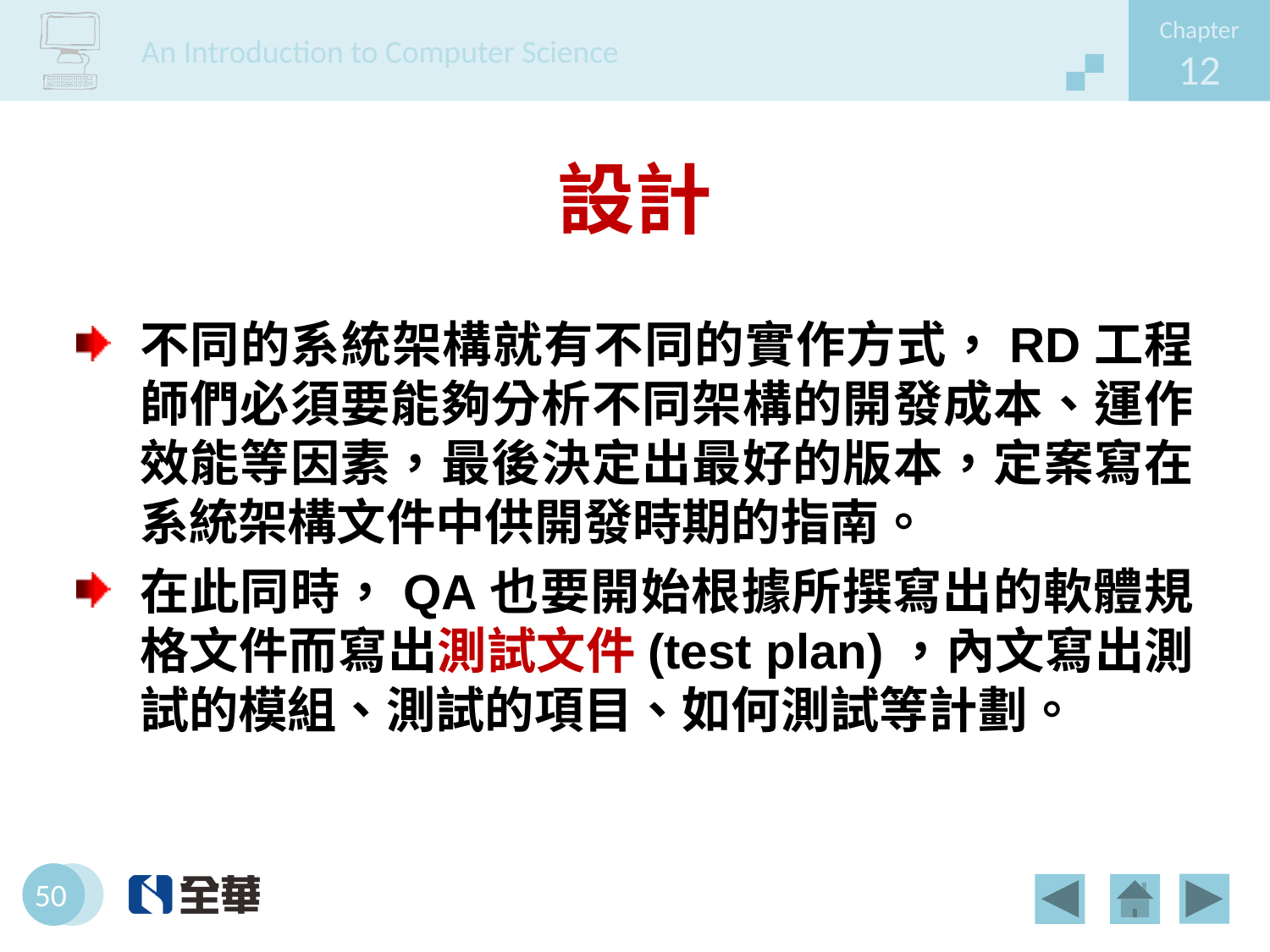

# 設計
不同的系統架構就有不同的實作方式，RD工程師們必須要能夠分析不同架構的開發成本、運作效能等因素，最後決定出最好的版本，定案寫在系統架構文件中供開發時期的指南。
在此同時，QA也要開始根據所撰寫出的軟體規格文件而寫出測試文件(test plan)，內文寫出測試的模組、測試的項目、如何測試等計劃。